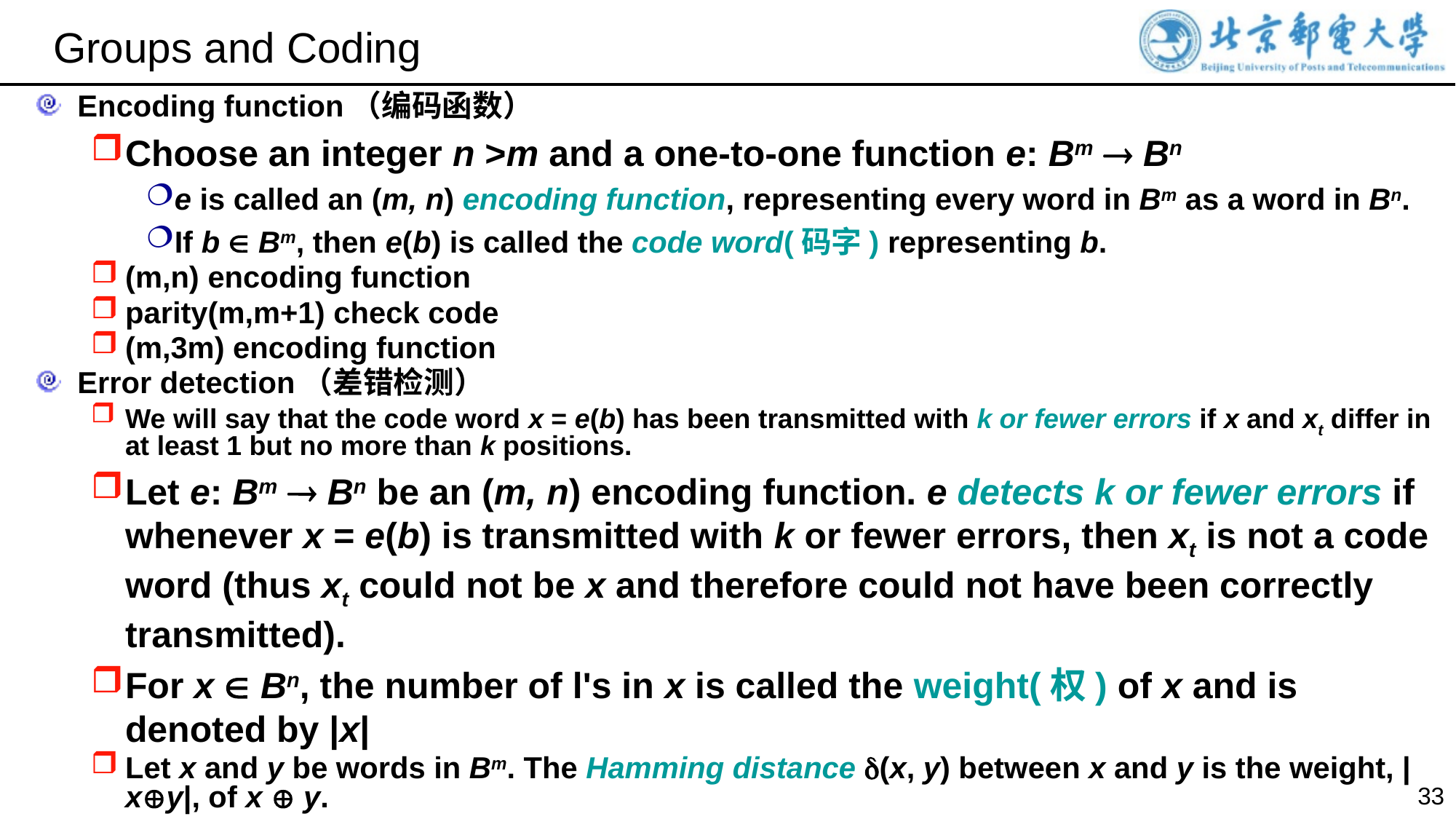

Groups and Coding
Encoding function（编码函数）
Choose an integer n >m and a one-to-one function e: Bm → Bn
e is called an (m, n) encoding function, representing every word in Bm as a word in Bn.
If b ∈ Bm, then e(b) is called the code word(码字) representing b.
(m,n) encoding function
parity(m,m+1) check code
(m,3m) encoding function
Error detection（差错检测）
We will say that the code word x = e(b) has been transmitted with k or fewer errors if x and xt differ in at least 1 but no more than k positions.
Let e: Bm → Bn be an (m, n) encoding function. e detects k or fewer errors if whenever x = e(b) is transmitted with k or fewer errors, then xt is not a code word (thus xt could not be x and therefore could not have been correctly transmitted).
For x ∈ Bn, the number of l's in x is called the weight(权) of x and is denoted by |x|
Let x and y be words in Bm. The Hamming distance δ(x, y) between x and y is the weight, |x⊕y|, of x ⊕ y.